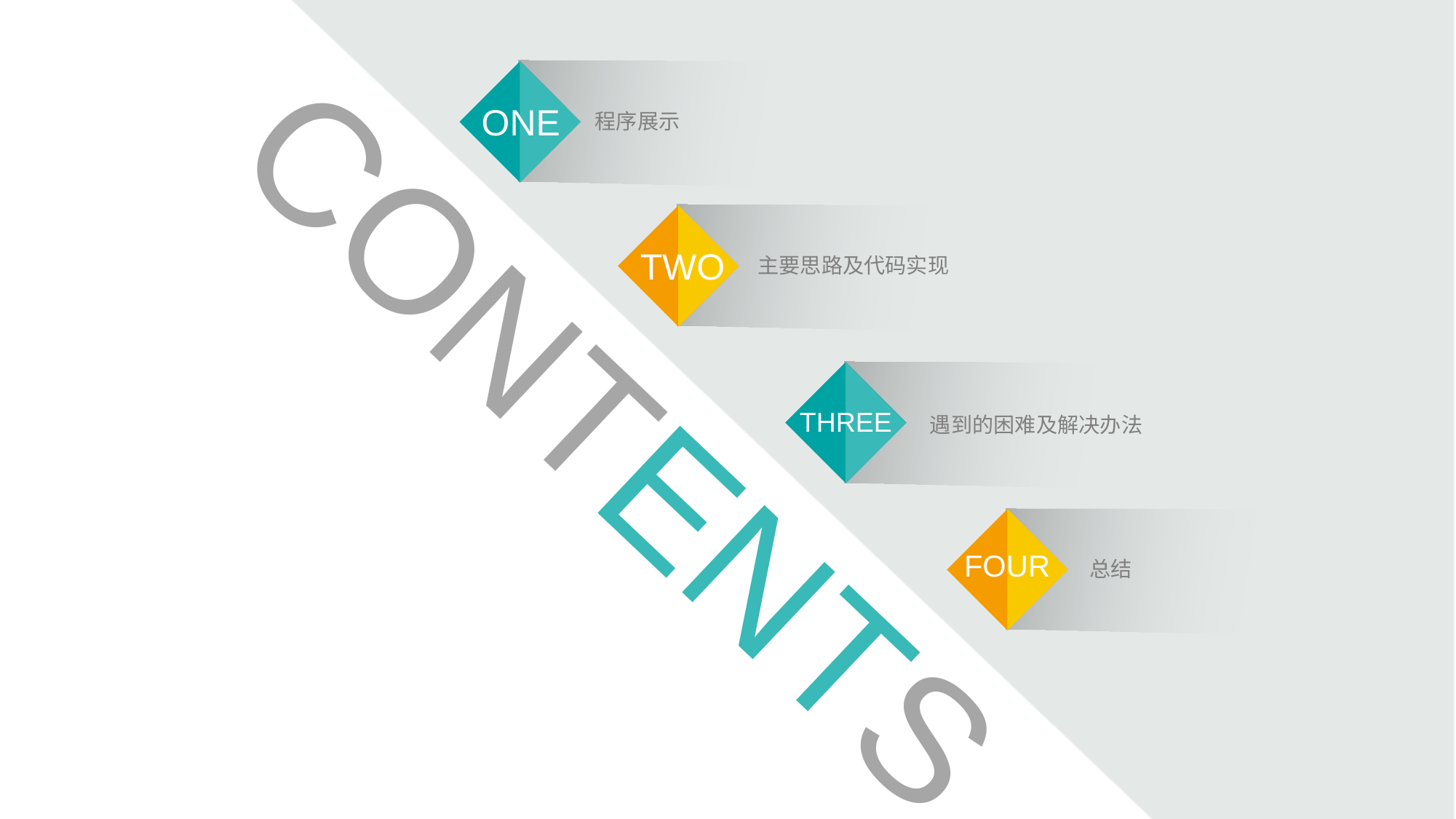

ONE
程序展示

TWO
主要思路及代码实现

THREE
遇到的困难及解决办法
CONTENTS

FOUR
总结